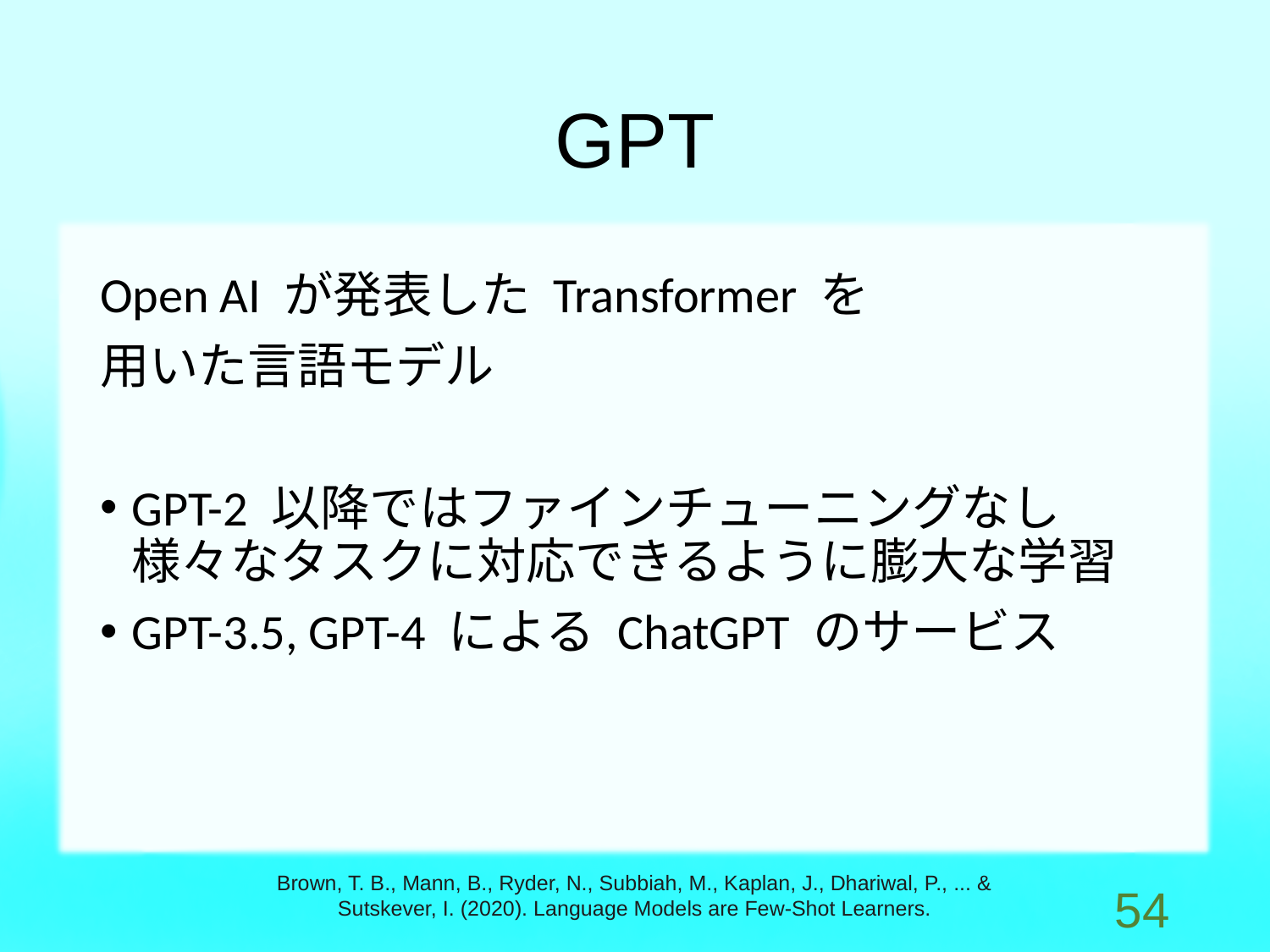

# GPT
Open AI が発表した Transformer を
用いた言語モデル

GPT-2 以降ではファインチューニングなし
様々なタスクに対応できるように膨大な学習
GPT-3.5, GPT-4 による ChatGPT のサービス
Brown, T. B., Mann, B., Ryder, N., Subbiah, M., Kaplan, J., Dhariwal, P., ... & Sutskever, I. (2020). Language Models are Few-Shot Learners.

54